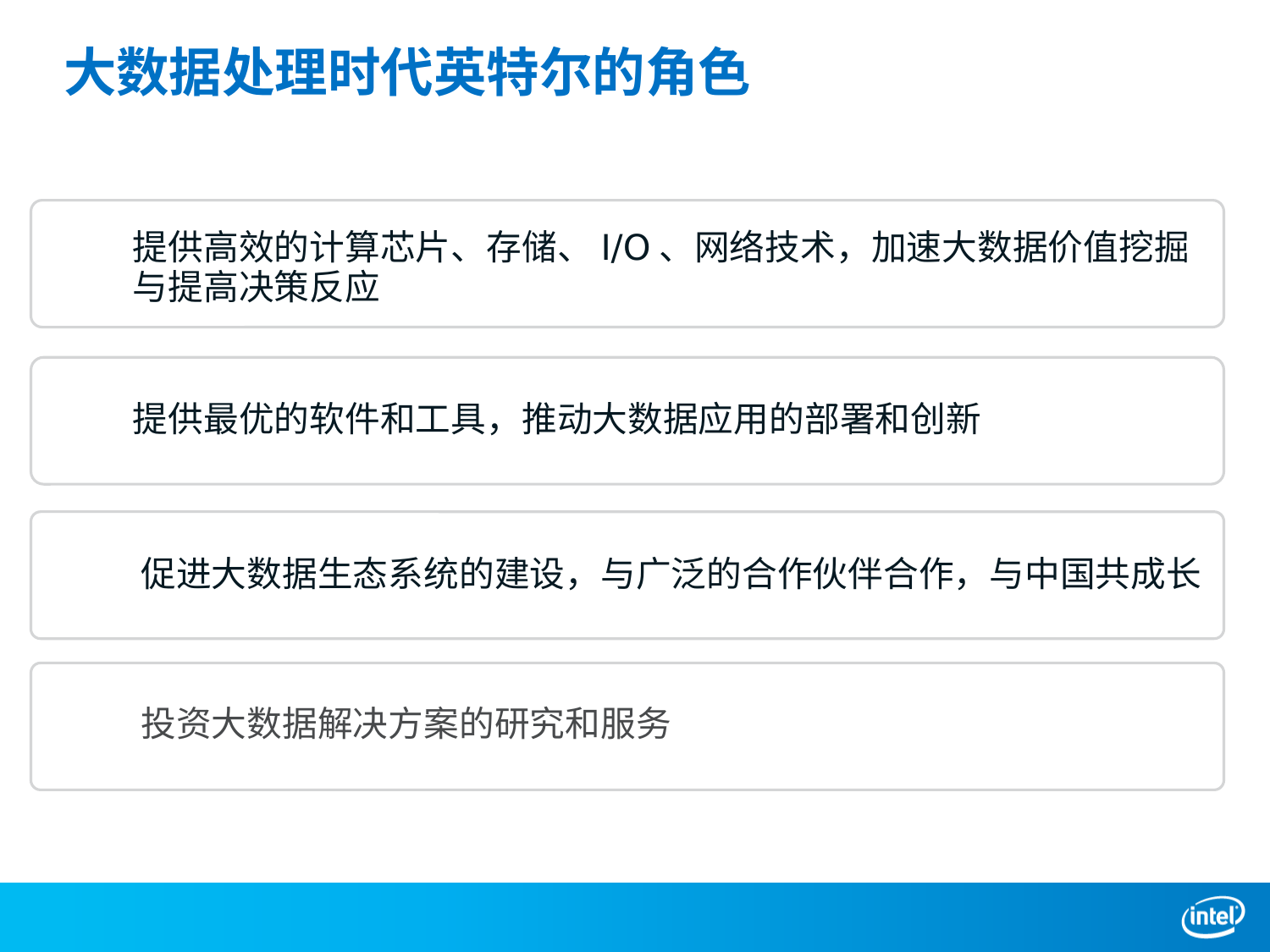

# 大数据处理时代英特尔的角色

提供高效的计算芯片、存储、I/O、网络技术，加速大数据价值挖掘与提高决策反应

提供最优的软件和工具，推动大数据应用的部署和创新

促进大数据生态系统的建设，与广泛的合作伙伴合作，与中国共成长

投资大数据解决方案的研究和服务